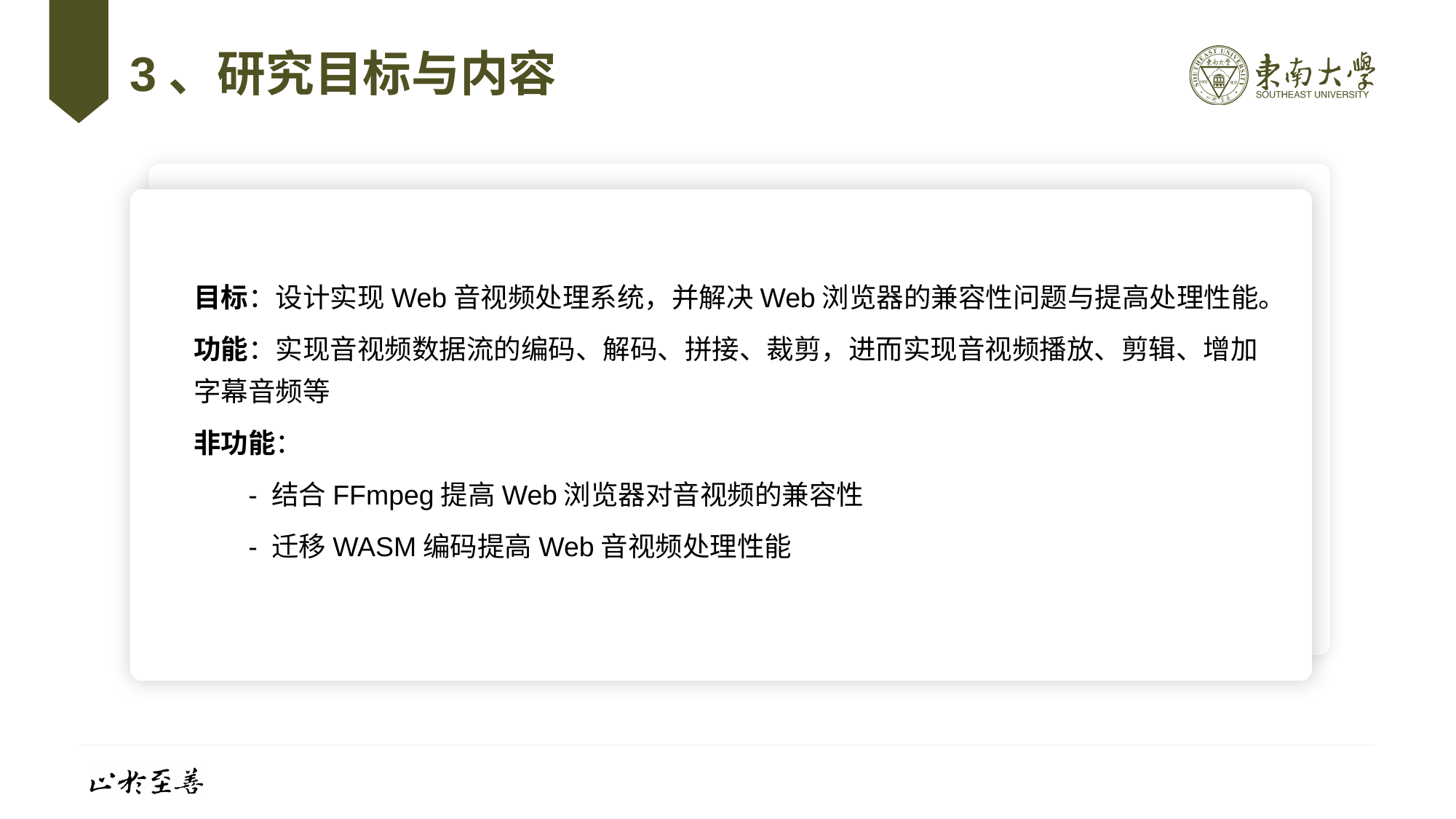

# 3、研究目标与内容

目标：设计实现Web音视频处理系统，并解决Web浏览器的兼容性问题与提高处理性能。
功能：实现音视频数据流的编码、解码、拼接、裁剪，进而实现音视频播放、剪辑、增加字幕音频等
非功能：
- 结合FFmpeg提高Web浏览器对音视频的兼容性
- 迁移WASM编码提高Web音视频处理性能

7